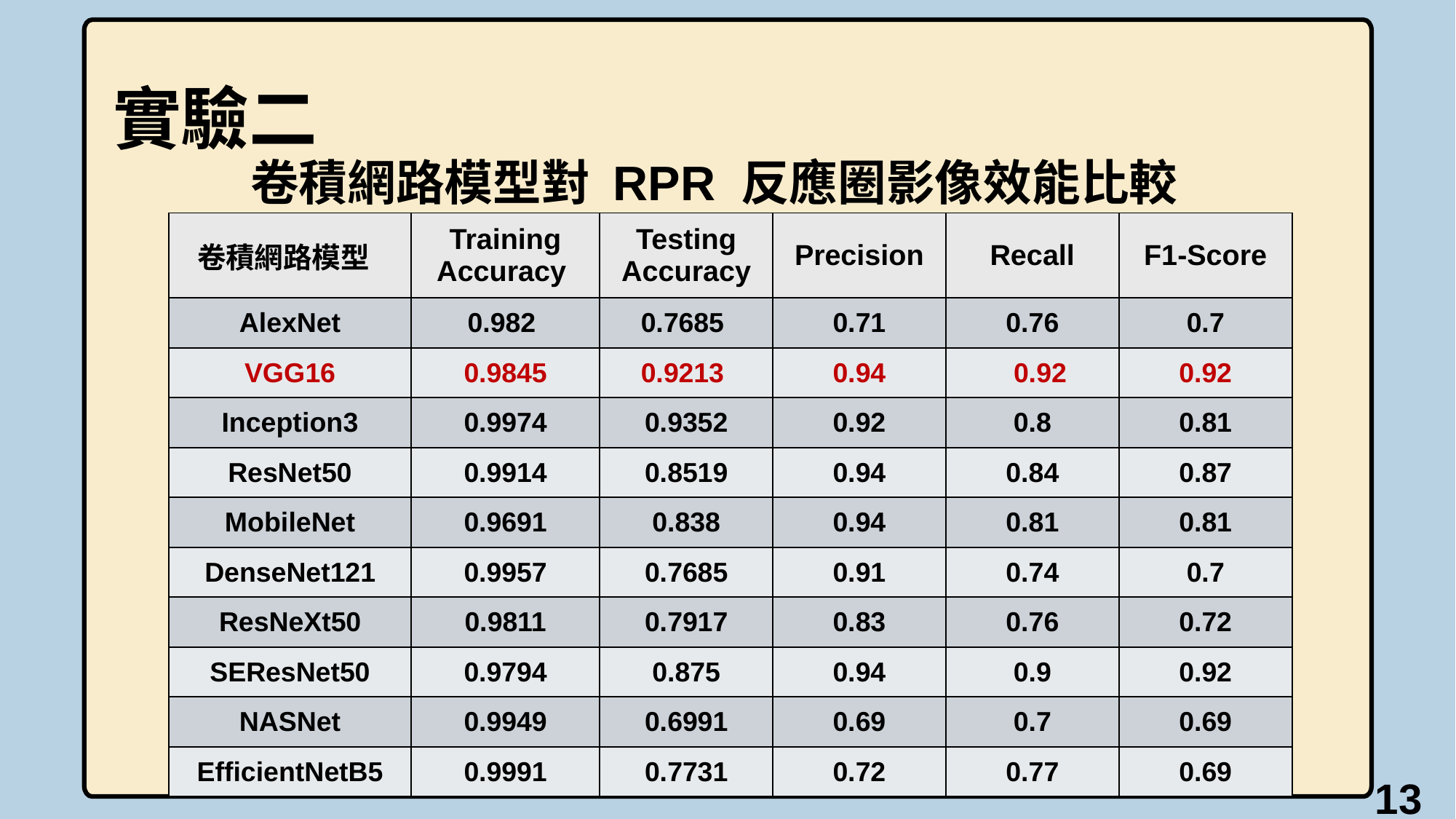

實驗二
卷積網路模型對 RPR 反應圈影像效能比較
| 卷積網路模型 | Training Accuracy | Testing Accuracy | Precision | Recall | F1-Score |
| --- | --- | --- | --- | --- | --- |
| AlexNet | 0.982 | 0.7685 | 0.71 | 0.76 | 0.7 |
| VGG16 | 0.9845 | 0.9213 | 0.94 | 0.92 | 0.92 |
| Inception3 | 0.9974 | 0.9352 | 0.92 | 0.8 | 0.81 |
| ResNet50 | 0.9914 | 0.8519 | 0.94 | 0.84 | 0.87 |
| MobileNet | 0.9691 | 0.838 | 0.94 | 0.81 | 0.81 |
| DenseNet121 | 0.9957 | 0.7685 | 0.91 | 0.74 | 0.7 |
| ResNeXt50 | 0.9811 | 0.7917 | 0.83 | 0.76 | 0.72 |
| SEResNet50 | 0.9794 | 0.875 | 0.94 | 0.9 | 0.92 |
| NASNet | 0.9949 | 0.6991 | 0.69 | 0.7 | 0.69 |
| EfficientNetB5 | 0.9991 | 0.7731 | 0.72 | 0.77 | 0.69 |
13